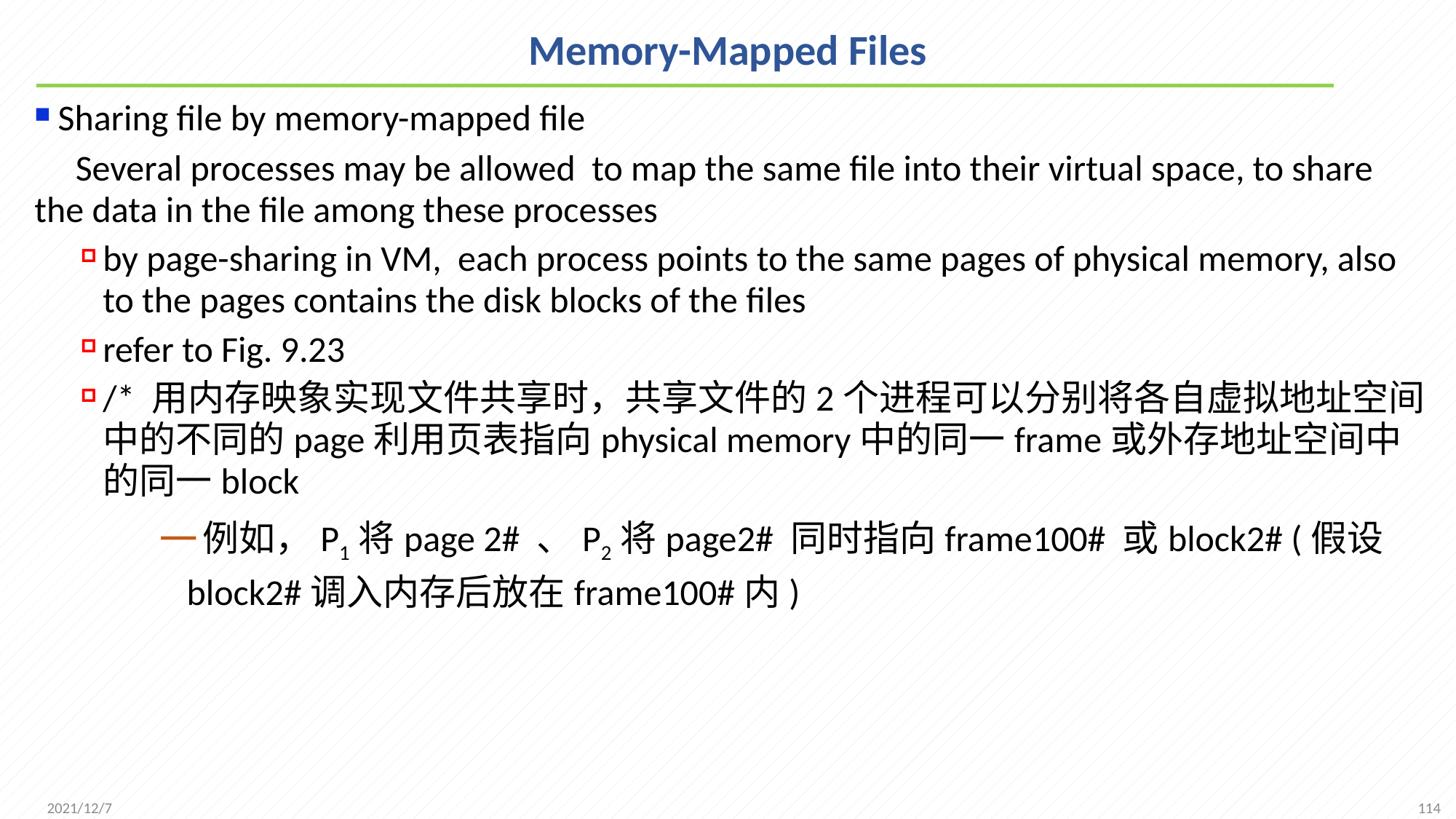

# Memory-Mapped Files
Sharing file by memory-mapped file
     Several processes may be allowed  to map the same file into their virtual space, to share the data in the file among these processes
by page-sharing in VM,  each process points to the same pages of physical memory, also to the pages contains the disk blocks of the files
refer to Fig. 9.23
/* 用内存映象实现文件共享时，共享文件的2个进程可以分别将各自虚拟地址空间中的不同的page利用页表指向physical memory中的同一frame或外存地址空间中的同一block
例如，P1将page 2# 、P2将page2# 同时指向frame100# 或block2# (假设block2#调入内存后放在frame100#内)

114
2021/12/7